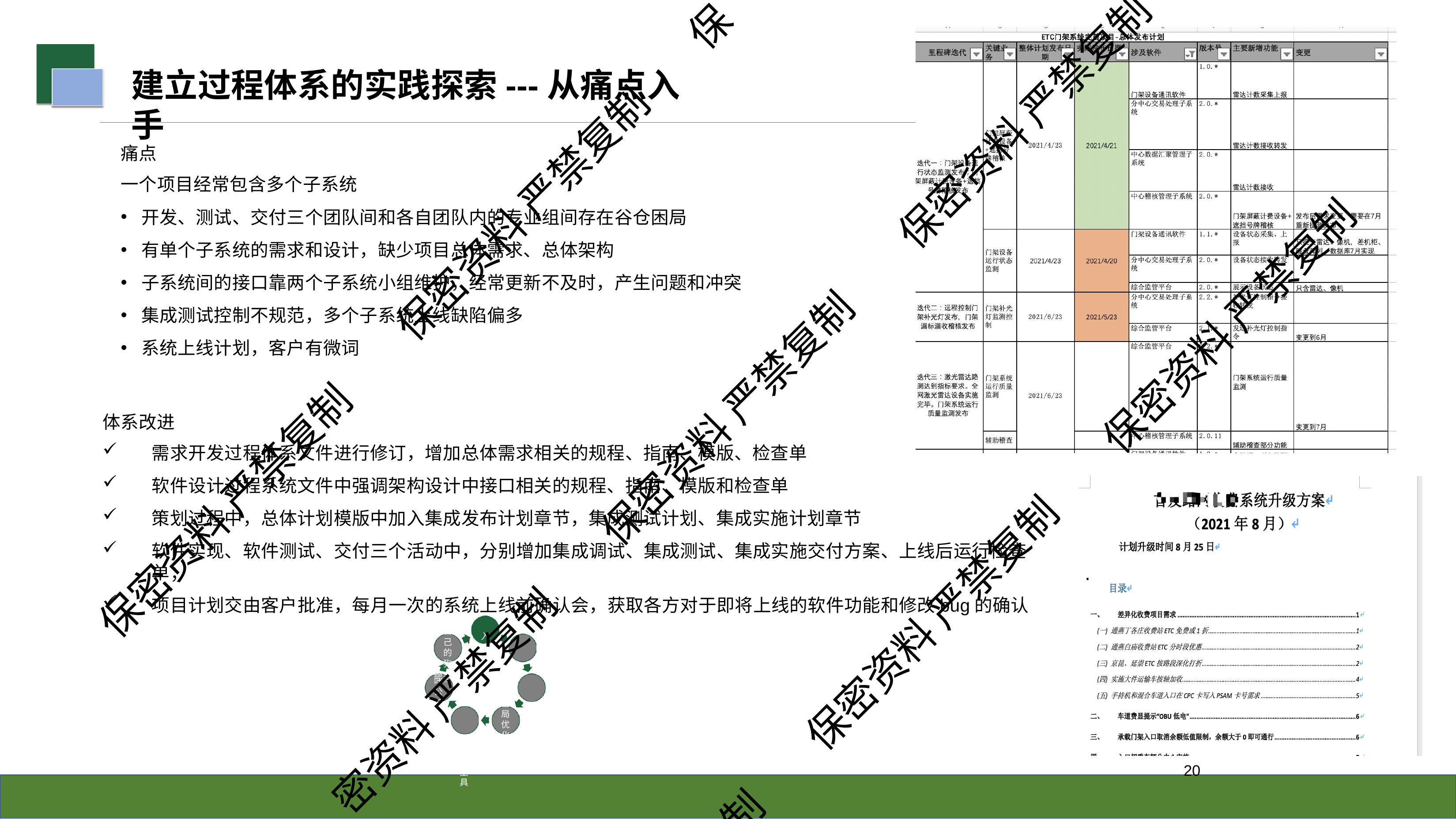

保

# 建立过程体系的实践探索---从痛点入手
保密资料 严禁复制
痛点
一个项目经常包含多个子系统
开发、测试、交付三个团队间和各自团队内的专业组间存在谷仓困局
有单个子系统的需求和设计，缺少项目总体需求、总体架构
子系统间的接口靠两个子系统小组维护，经常更新不及时，产生问题和冲突
集成测试控制不规范，多个子系统上线缺陷偏多
系统上线计划，客户有微词

体系改进
需求开发过程体系文件进行修订，增加总体需求相关的规程、指南、模版、检查单
软件设计过程系统文件中强调架构设计中接口相关的规程、指南、模版和检查单
策划过程中，总体计划模版中加入集成发布计划章节，集成测试计划、集成实施计划章节
软件实现、软件测试、交付三个活动中，分别增加集成调试、集成测试、集成实施交付方案、上线后运行检查单；
项目计划交由客户批准，每月一次的系统上线前确认会，获取各方对于即将上线的软件功能和修改bug的确认
入 手
保密资料 严禁复制
保密资料 严禁复制
保密资料 严禁复制

保密资料 严禁复制
保密资料 严禁复制

自 己 的 狗
（ 自
客 户 受

绝粮
持 续 改 进

叶 公 好
密资料 严禁复制
全 局 优 化
过 程 体 系
20
工
具
制